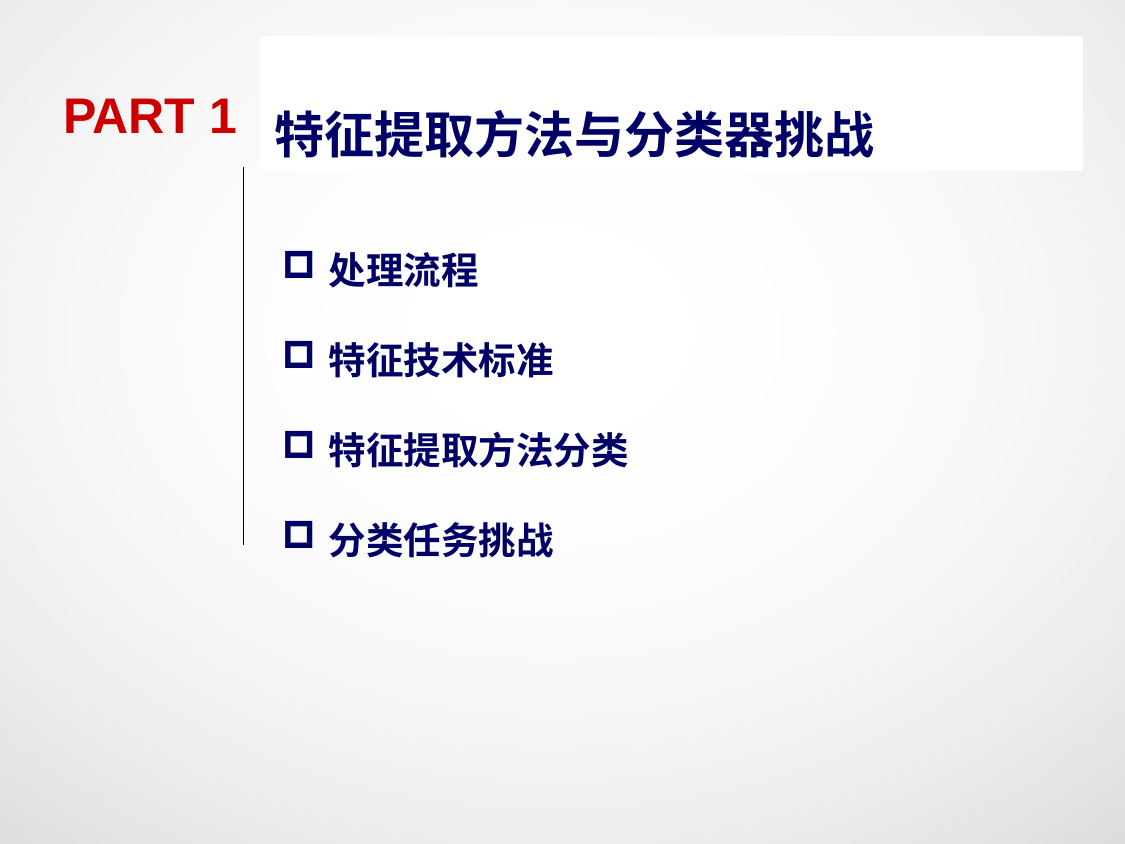

特征提取方法与分类器挑战
PART 1
处理流程
特征技术标准
特征提取方法分类
分类任务挑战
5